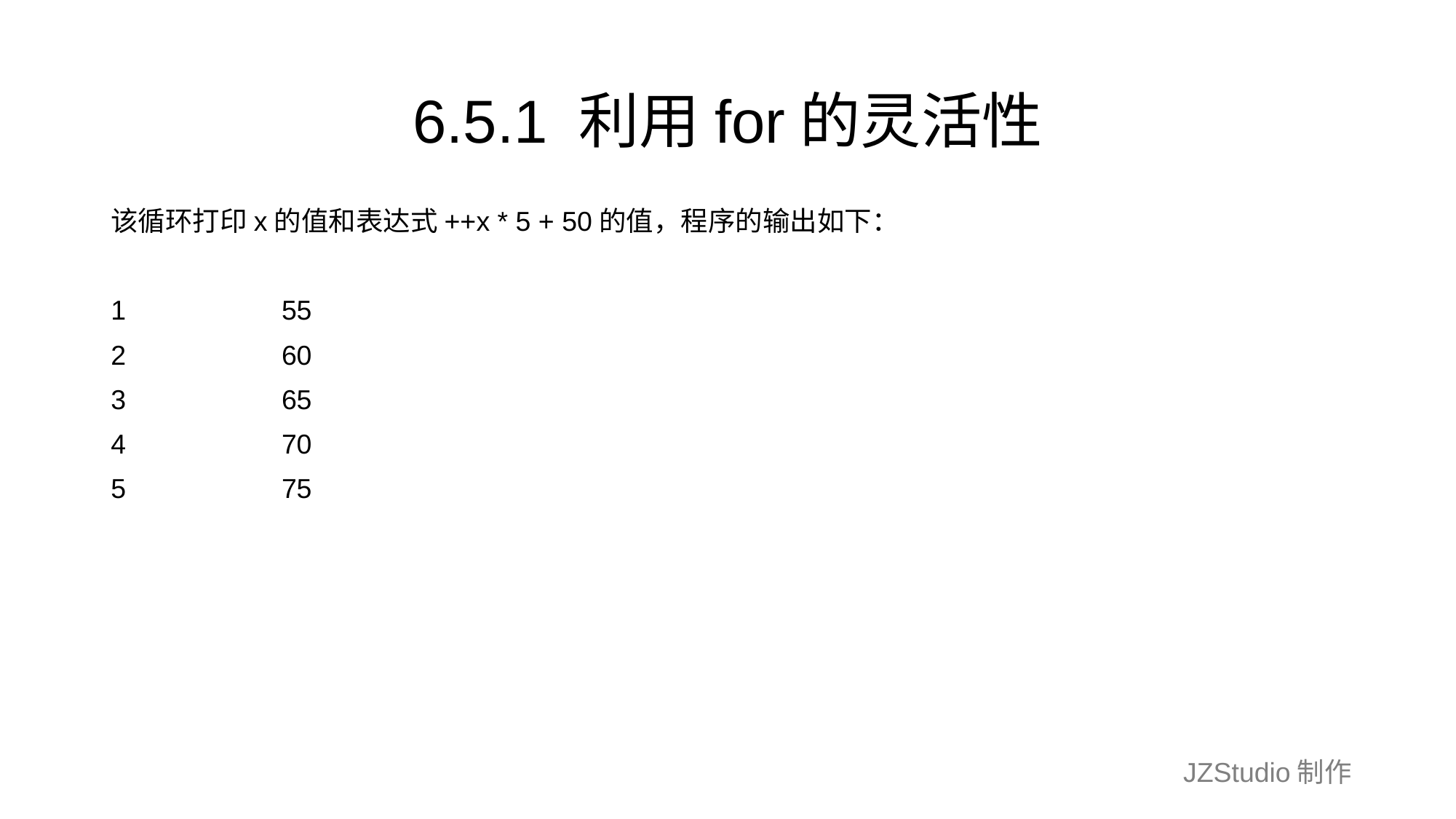

# 6.5.1 利用for的灵活性
该循环打印x的值和表达式++x * 5 + 50的值，程序的输出如下：

1　　　　　 55
2　　　　　 60
3　　　　　 65
4　　　　　 70
5　　　　　 75